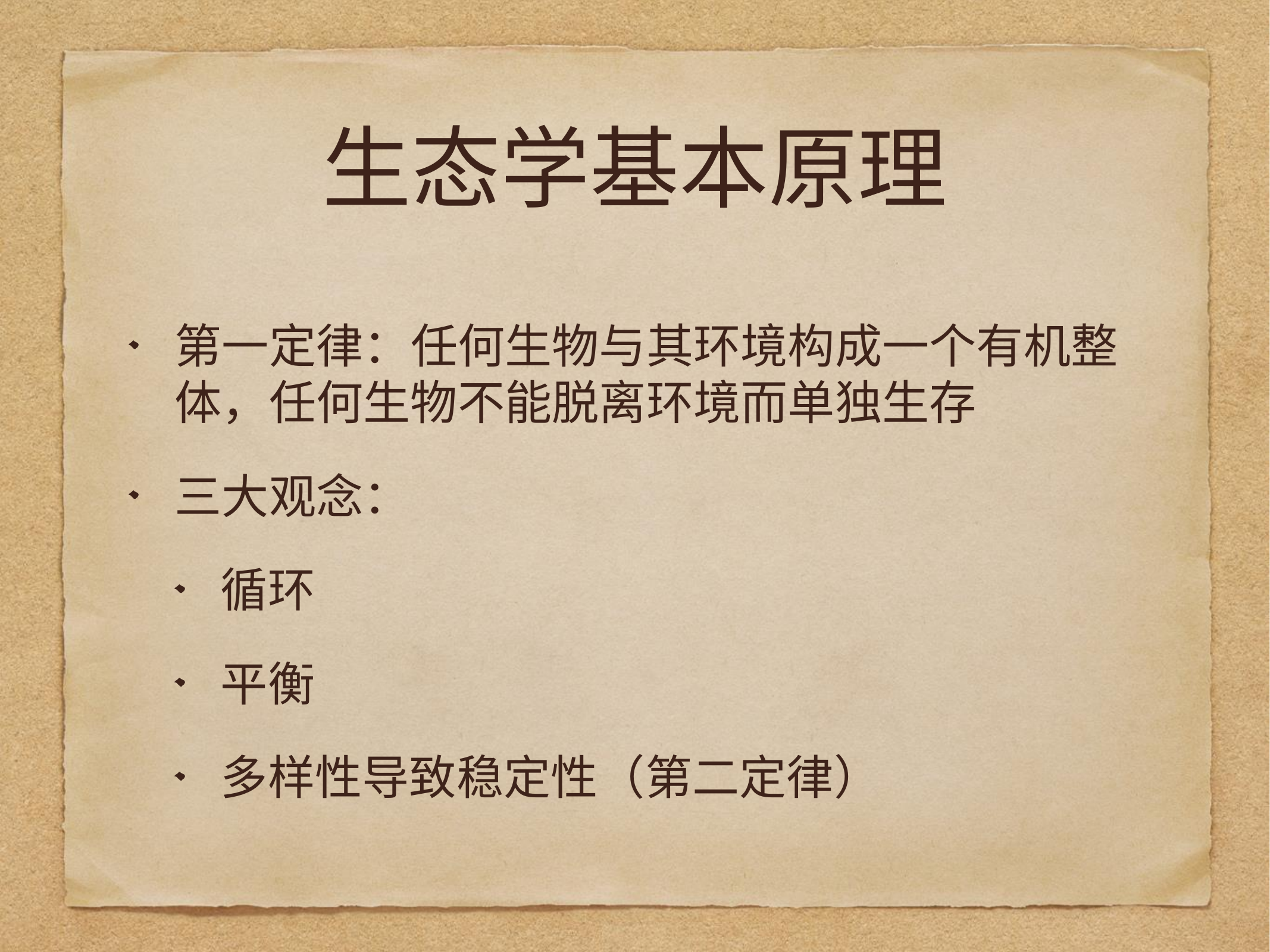

# 生态学基本原理
第一定律：任何生物与其环境构成一个有机整体，任何生物不能脱离环境而单独生存
三大观念：
循环
平衡
多样性导致稳定性（第二定律）